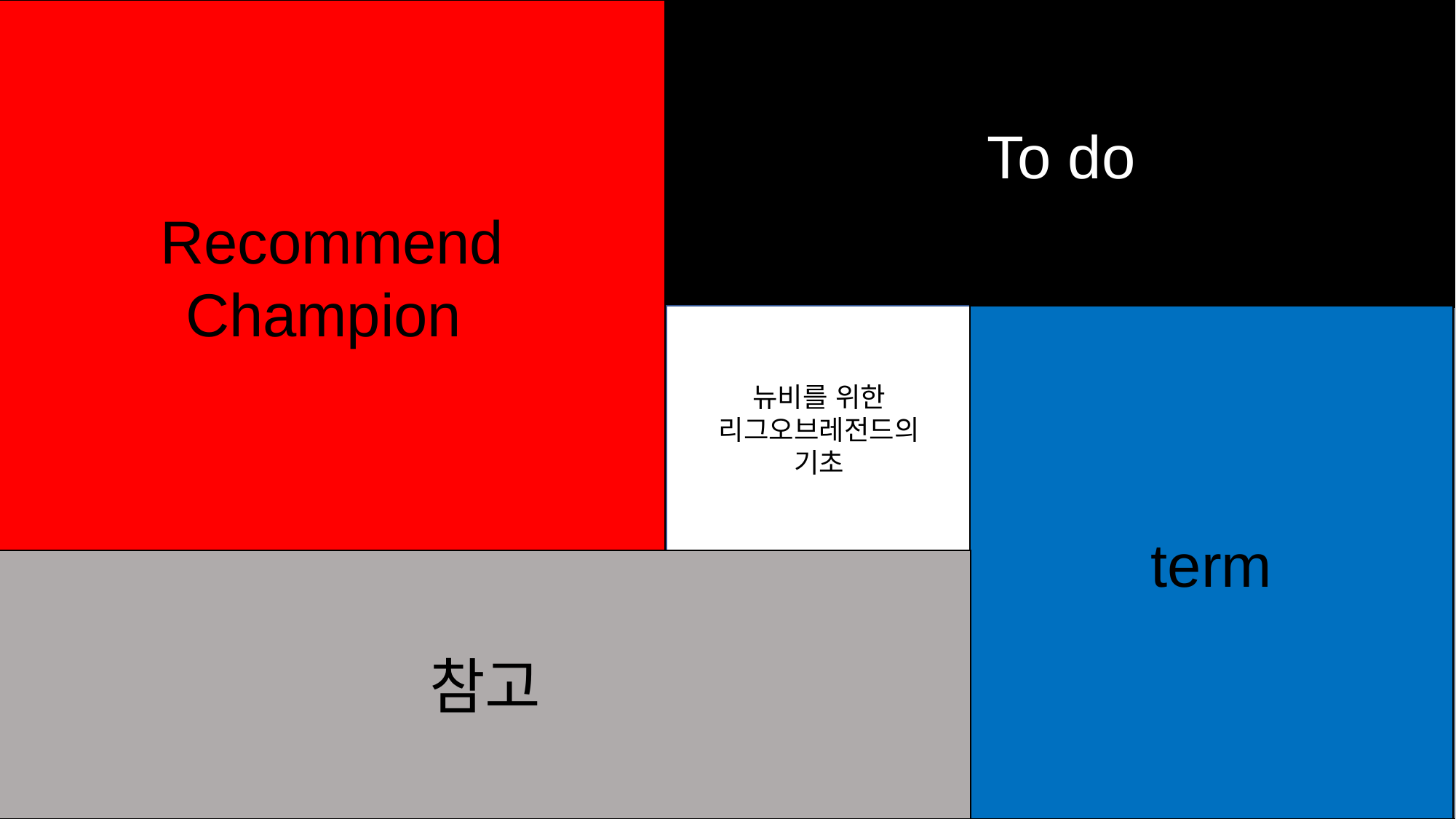

Recommend
Champion
본인에게 맞는 챔피언을 추천해주는  칸입니다.
간단한 테스트를 통해
본인에게 맞는 챔피언을
골라보세요
라인별로 기본적인 목적과
해야 할 일 등을 알려줍니다
To do
term
리그오브레전드를
하면서 처음 들어볼
생소한 단어들을
설명해줄게요
뉴비를 위한
리그오브레전드의
기초
유용한 웹사이트와 유튜브 링크 혹은
참고할만한 유용한 정보를 담은 칸입니다.
참고
19